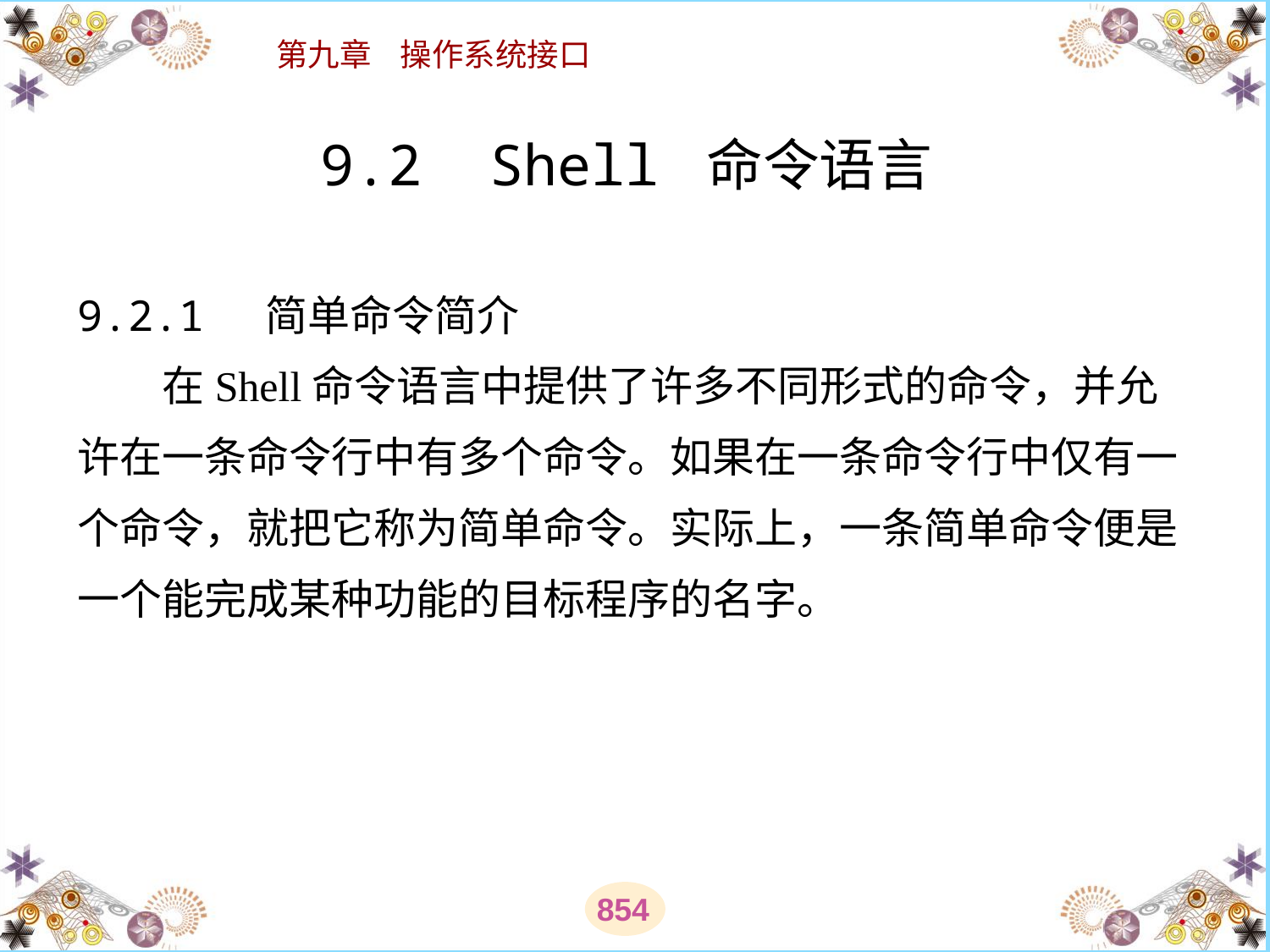

# 9.2  Shell 命令语言 9.2.1  简单命令简介 　　在Shell命令语言中提供了许多不同形式的命令，并允许在一条命令行中有多个命令。如果在一条命令行中仅有一个命令，就把它称为简单命令。实际上，一条简单命令便是一个能完成某种功能的目标程序的名字。